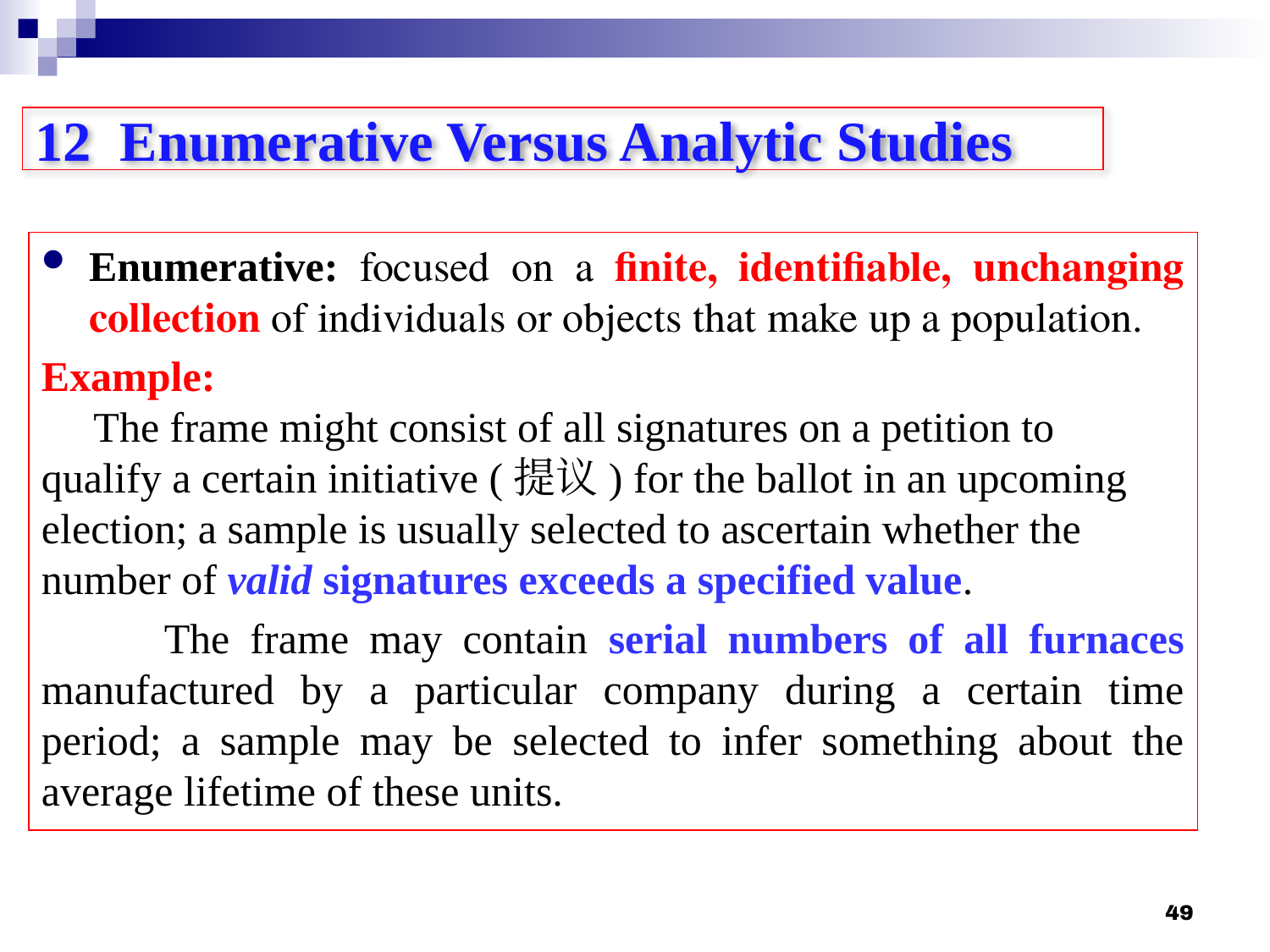

# 12  Enumerative Versus Analytic Studies
Enumerative: focused on a finite, identifiable, unchanging collection of individuals or objects that make up a population.
Example:
     The frame might consist of all signatures on a petition to qualify a certain initiative (提议) for the ballot in an upcoming election; a sample is usually selected to ascertain whether the number of valid signatures exceeds a specified value.
      The frame may contain serial numbers of all furnaces manufactured by a particular company during a certain time period; a sample may be selected to infer something about the average lifetime of these units.

49